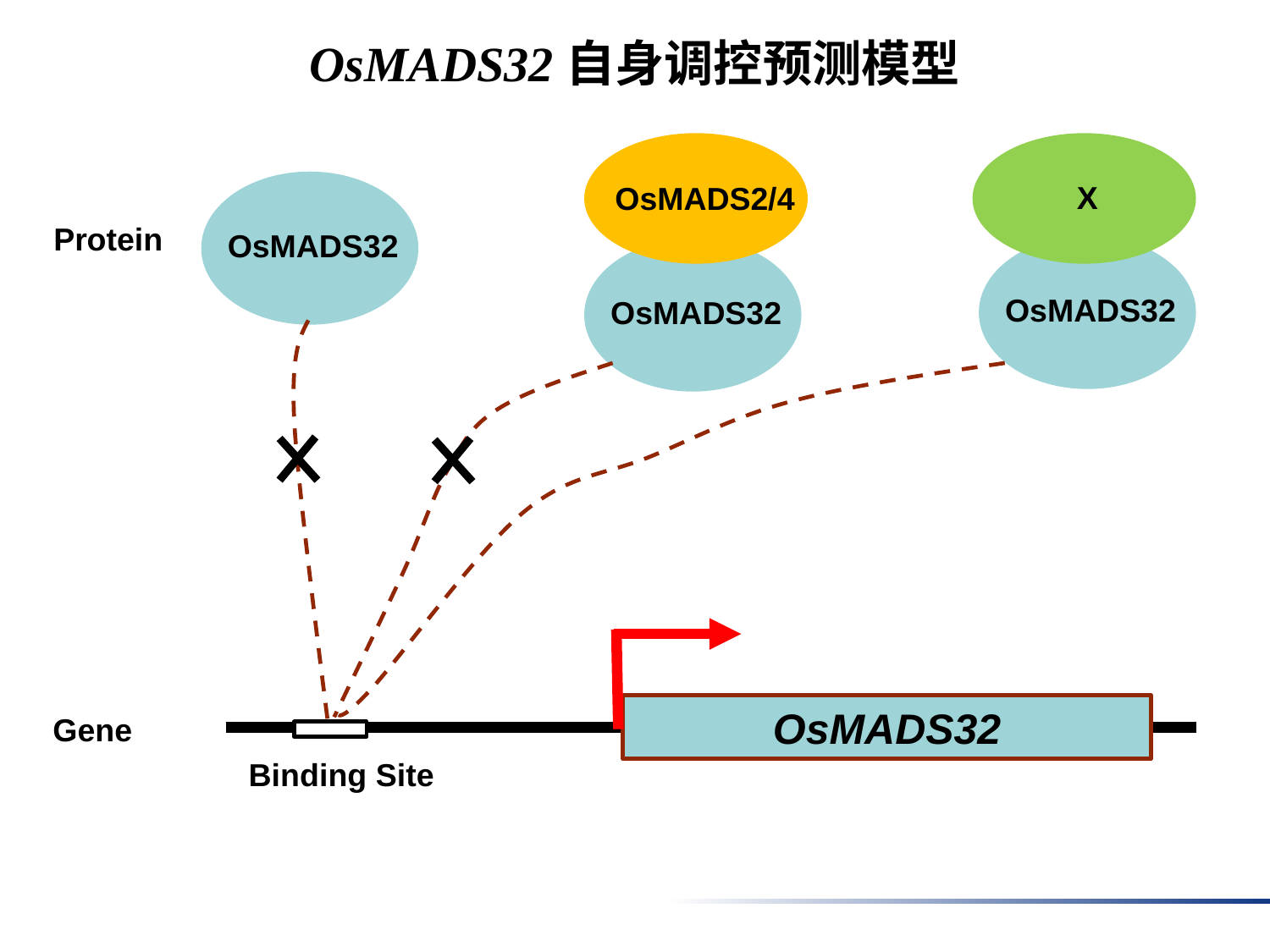

# OsMADS32自身调控预测模型

X

OsMADS32

OsMADS2/4

OsMADS32

OsMADS32
Protein

OsMADS32
Gene

Binding Site